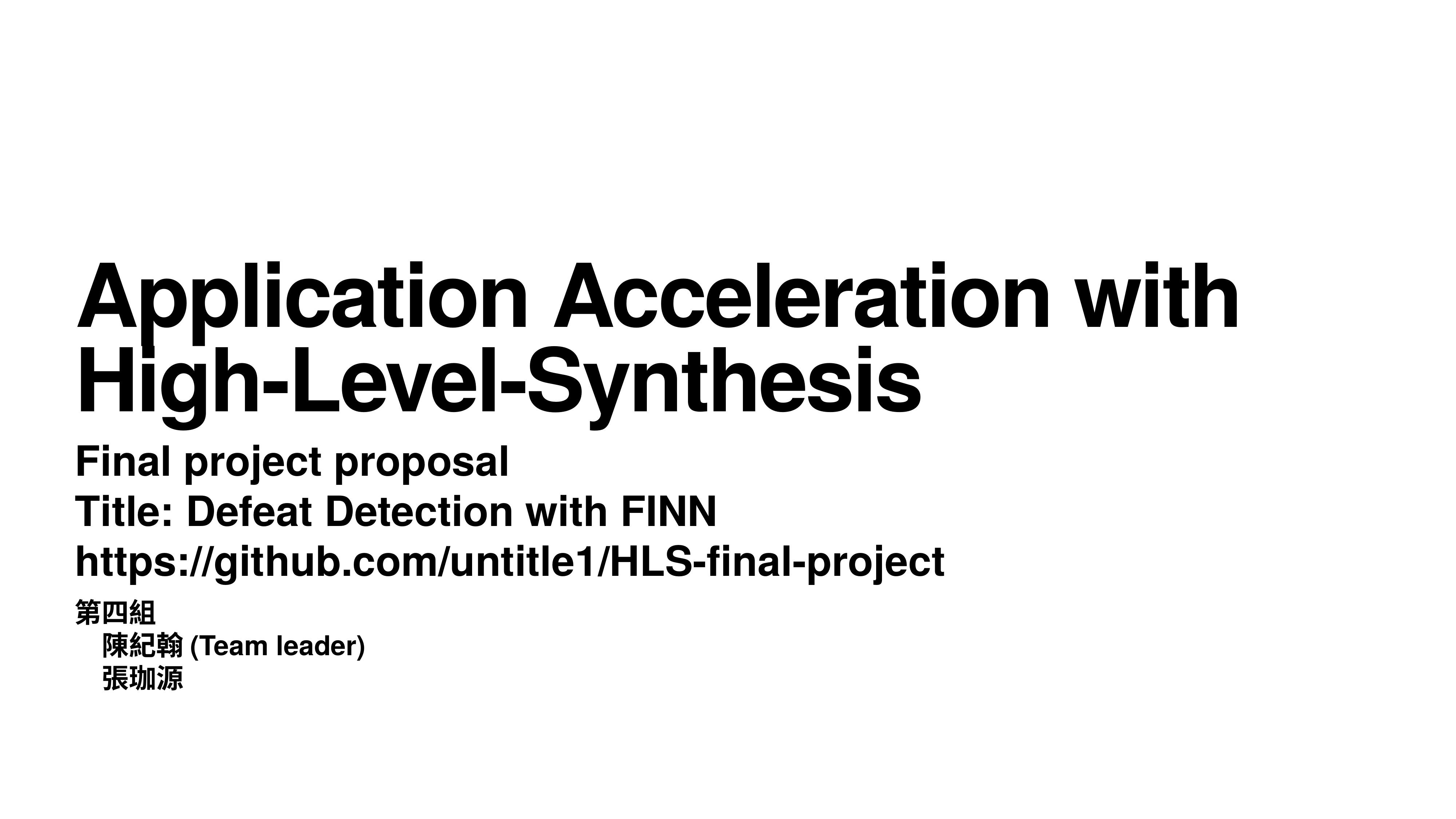

# Application Acceleration with High-Level-Synthesis
Final project proposal
Title: Defeat Detection with FINN
https://github.com/untitle1/HLS-final-project
第四組
陳紀翰(Team leader)
張珈源